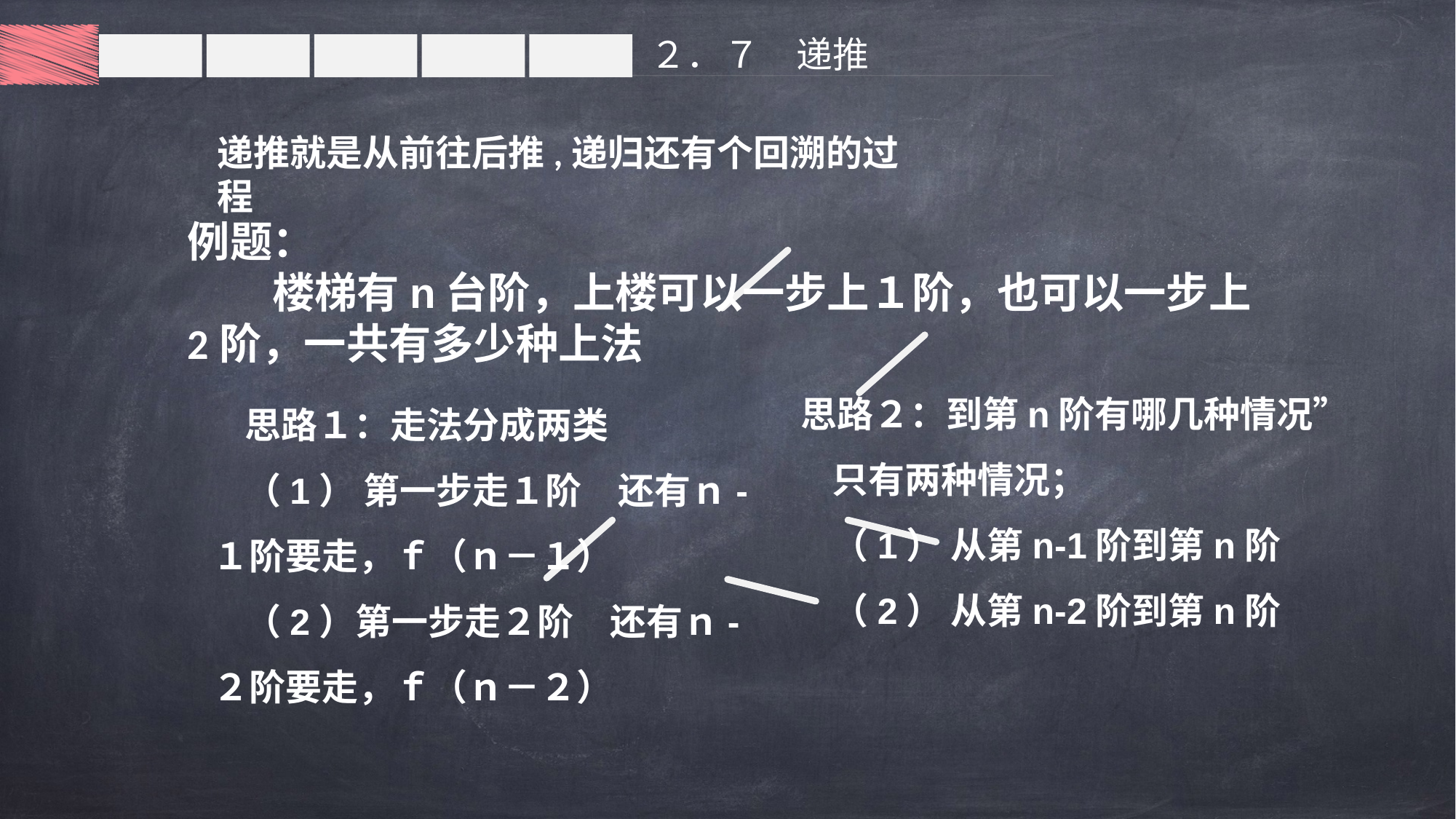

２．７　递推

递推就是从前往后推,递归还有个回溯的过程

例题：
　　楼梯有n台阶，上楼可以一步上１阶，也可以一步上2阶，一共有多少种上法

思路１：走法分成两类
（1） 第一步走１阶　还有ｎ-１阶要走，ｆ（ｎ－１）
（2）第一步走２阶　还有ｎ-２阶要走，ｆ（ｎ－２）
思路２：到第n阶有哪几种情况”只有两种情况；
（1） 从第n-1阶到第n阶
（2） 从第n-2阶到第n阶